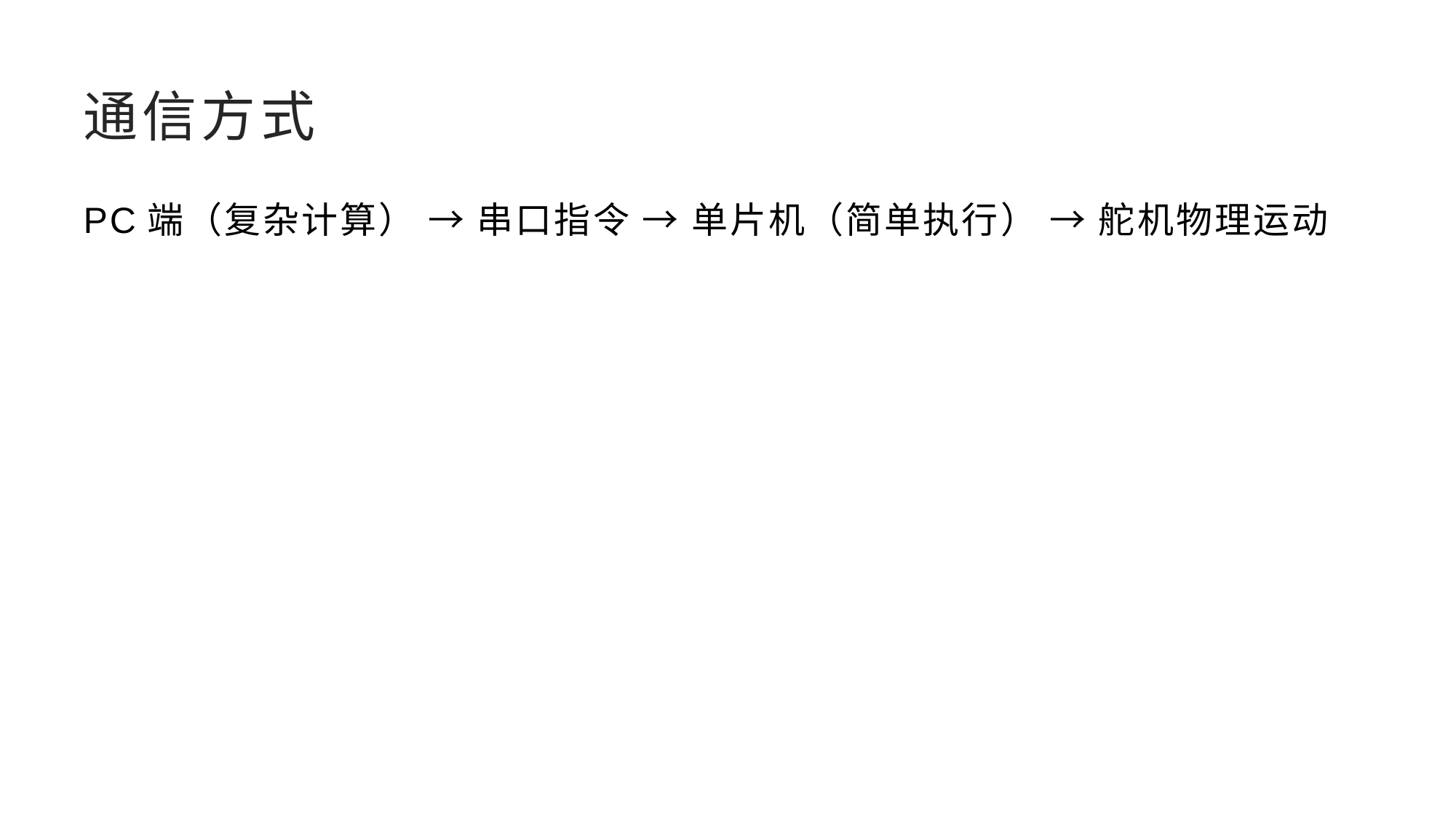

# 通信方式
PC端（复杂计算） → 串口指令 → 单片机（简单执行） → 舵机物理运动